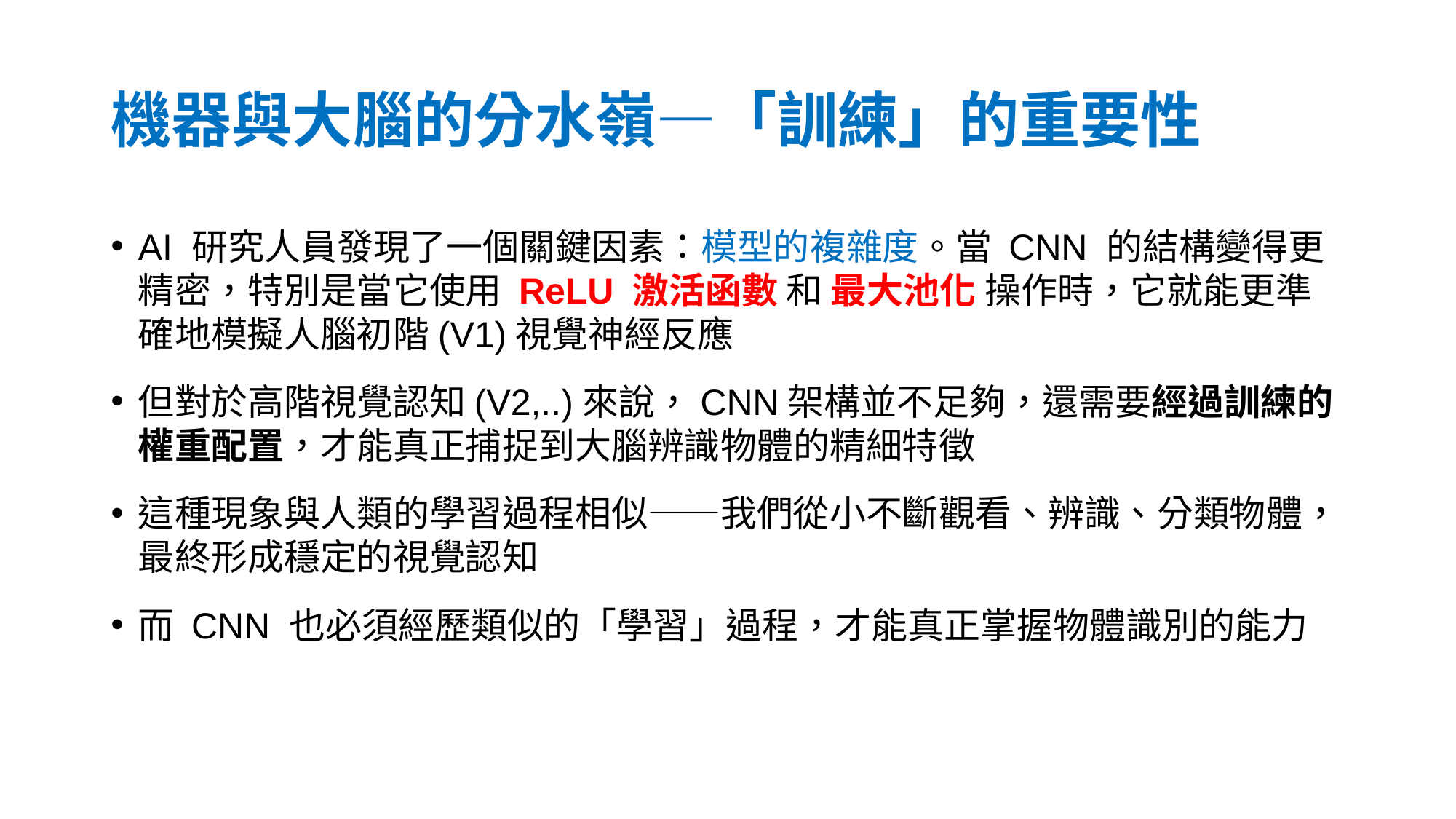

# 機器與大腦的分水嶺—「訓練」的重要性
AI 研究人員發現了一個關鍵因素：模型的複雜度。當 CNN 的結構變得更精密，特別是當它使用 ReLU 激活函數 和 最大池化 操作時，它就能更準確地模擬人腦初階(V1)視覺神經反應
但對於高階視覺認知(V2,..)來說，CNN架構並不足夠，還需要經過訓練的權重配置，才能真正捕捉到大腦辨識物體的精細特徵
這種現象與人類的學習過程相似——我們從小不斷觀看、辨識、分類物體，最終形成穩定的視覺認知
而 CNN 也必須經歷類似的「學習」過程，才能真正掌握物體識別的能力